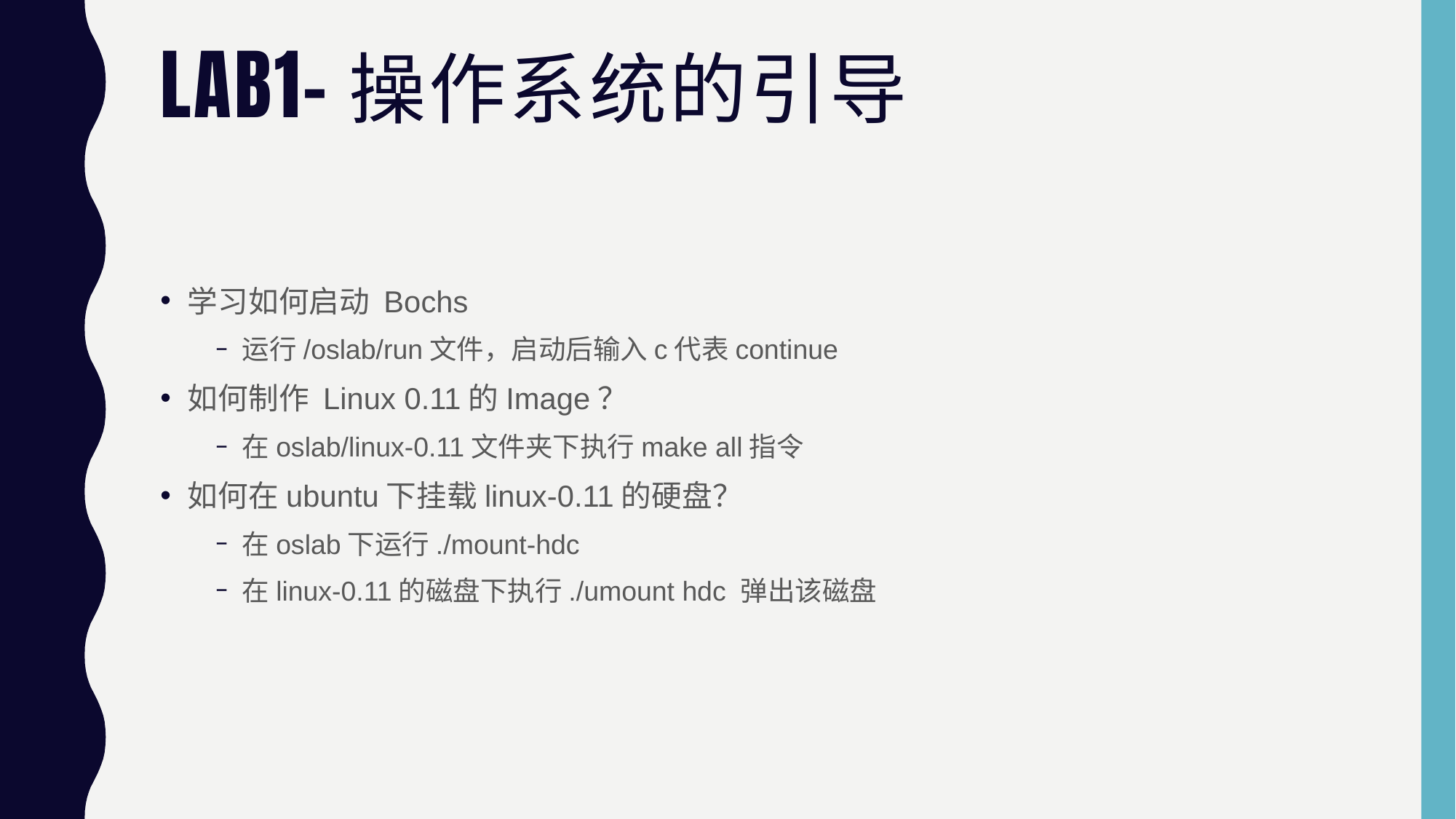

# Lab1-操作系统的引导
学习如何启动 Bochs
运行/oslab/run文件，启动后输入c代表continue
如何制作 Linux 0.11的Image？
在oslab/linux-0.11文件夹下执行make all指令
如何在ubuntu下挂载linux-0.11的硬盘？
在oslab下运行./mount-hdc
在linux-0.11的磁盘下执行./umount hdc 弹出该磁盘